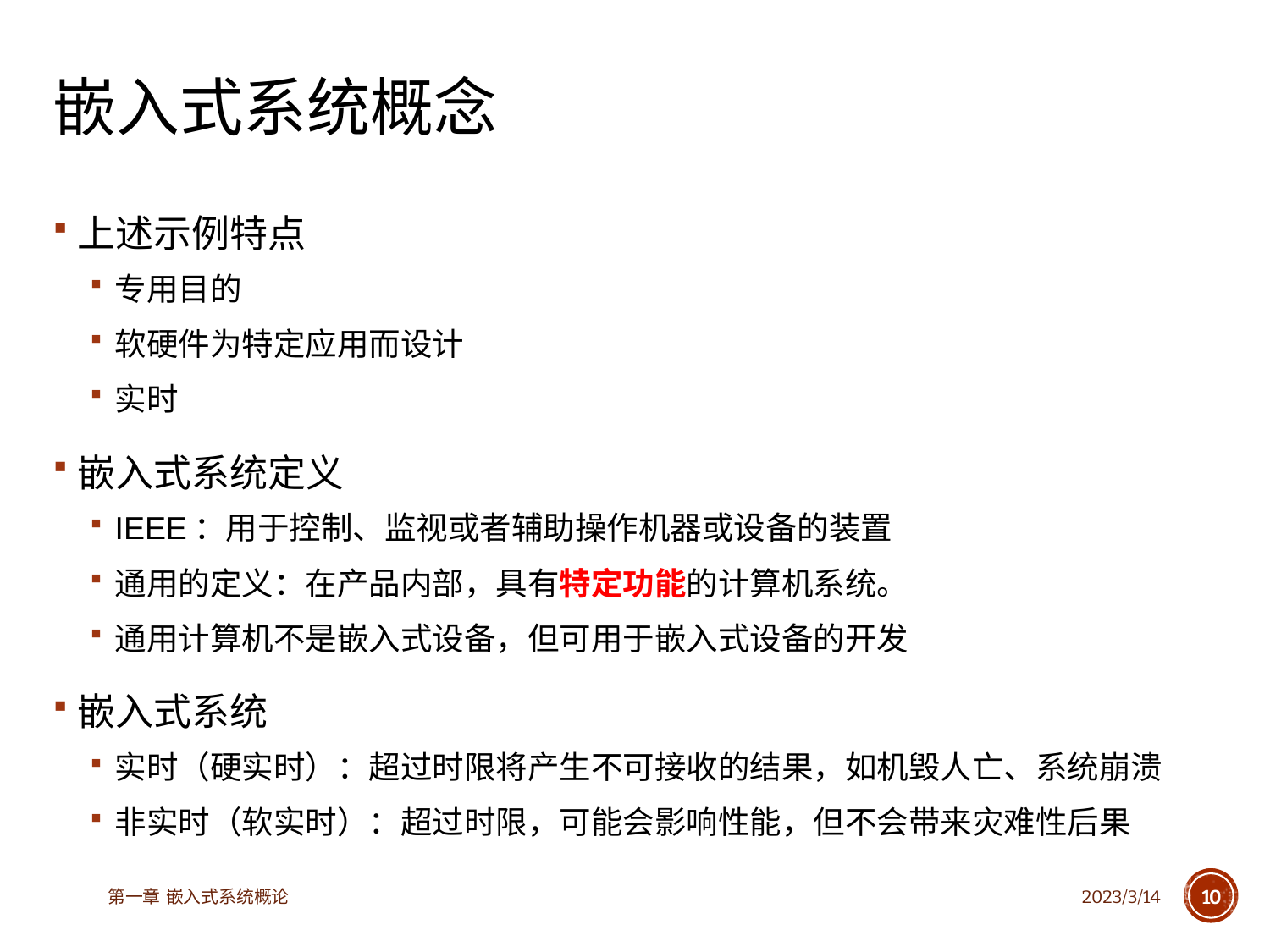

# 嵌入式系统概念
上述示例特点
专用目的
软硬件为特定应用而设计
实时
嵌入式系统定义
IEEE：用于控制、监视或者辅助操作机器或设备的装置
通用的定义：在产品内部，具有特定功能的计算机系统。
通用计算机不是嵌入式设备，但可用于嵌入式设备的开发
嵌入式系统
实时（硬实时）：超过时限将产生不可接收的结果，如机毁人亡、系统崩溃
非实时（软实时）：超过时限，可能会影响性能，但不会带来灾难性后果
第一章 嵌入式系统概论
2023/3/14
10